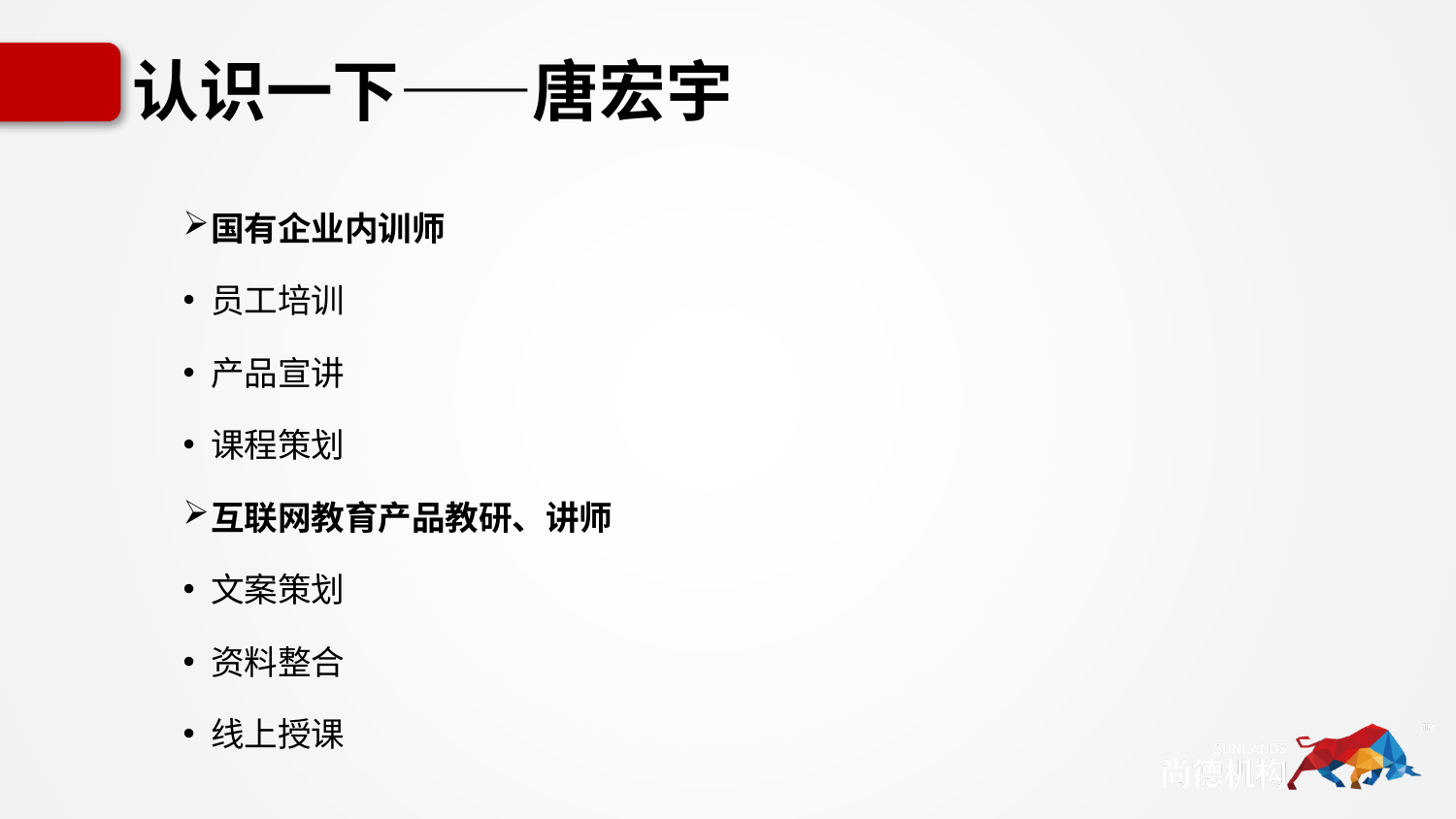

# 认识一下——唐宏宇
国有企业内训师
员工培训
产品宣讲
课程策划
互联网教育产品教研、讲师
文案策划
资料整合
线上授课